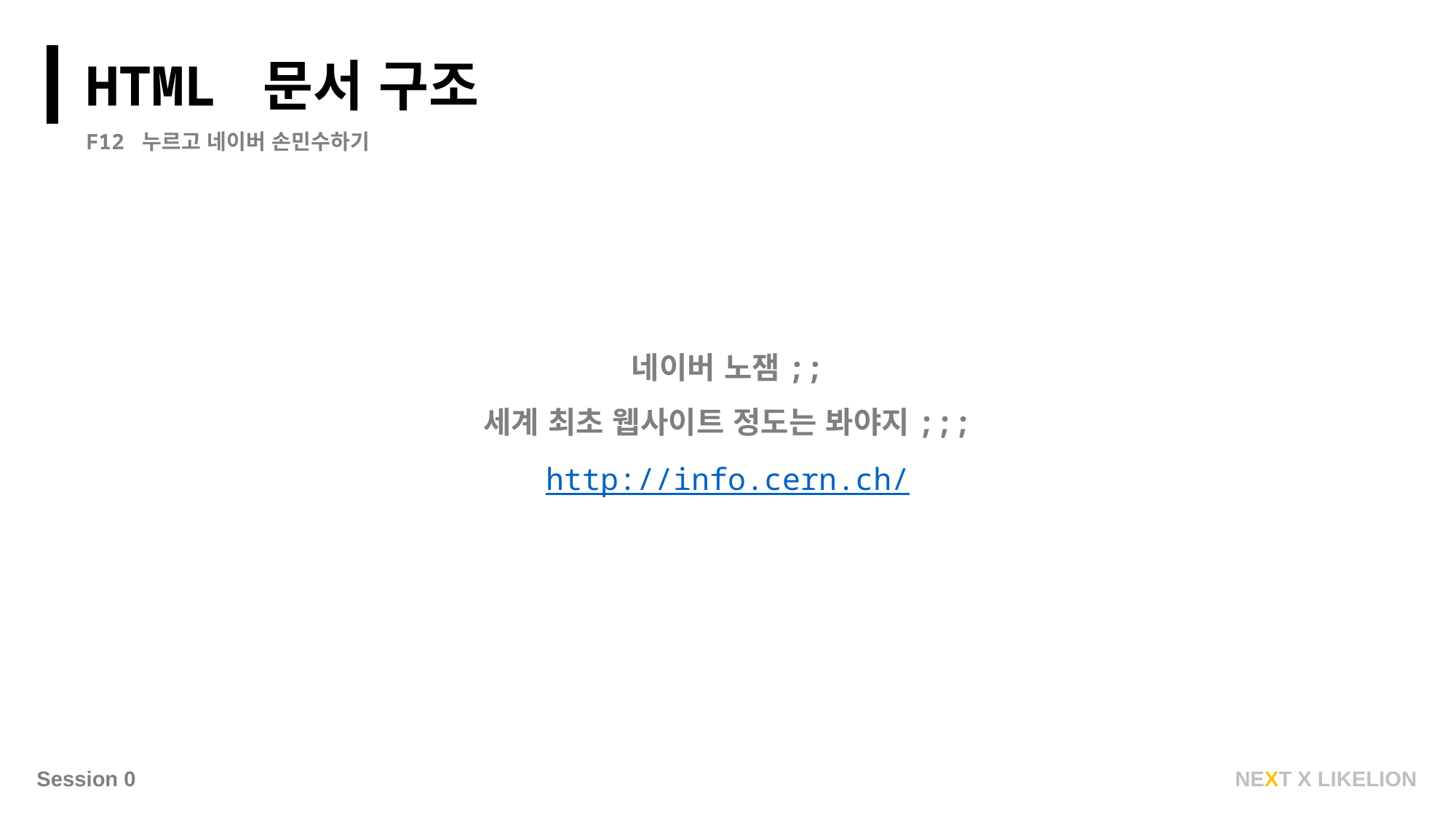

HTML 문서 구조
F12 누르고 네이버 손민수하기
네이버 노잼;;
세계 최초 웹사이트 정도는 봐야지;;;
http://info.cern.ch/
NEXT X LIKELION
Session 0